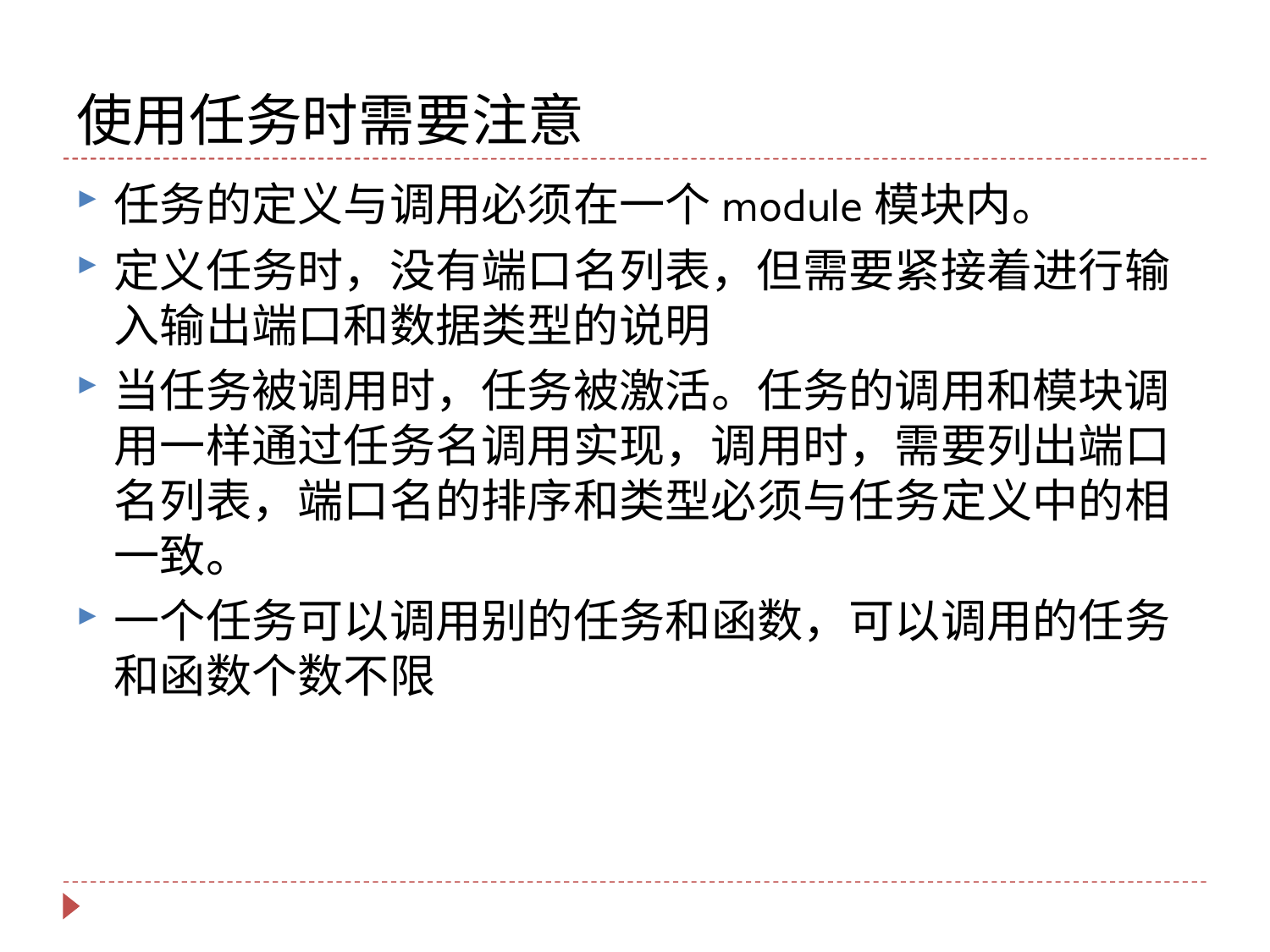

# 使用任务时需要注意
任务的定义与调用必须在一个module模块内。
定义任务时，没有端口名列表，但需要紧接着进行输入输出端口和数据类型的说明
当任务被调用时，任务被激活。任务的调用和模块调用一样通过任务名调用实现，调用时，需要列出端口名列表，端口名的排序和类型必须与任务定义中的相一致。
一个任务可以调用别的任务和函数，可以调用的任务和函数个数不限